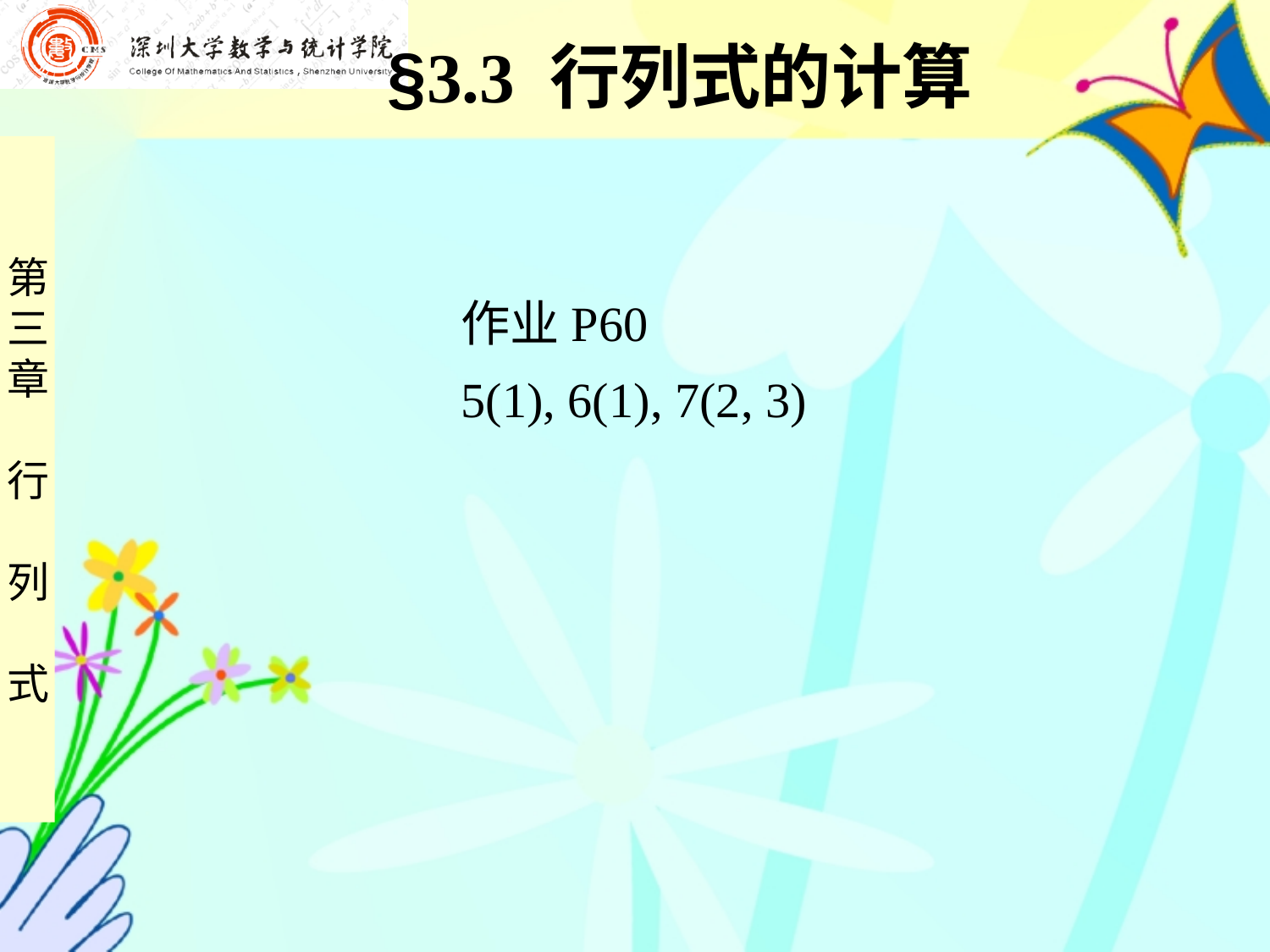

§3.3 行列式的计算
作业P60
5(1), 6(1), 7(2, 3)